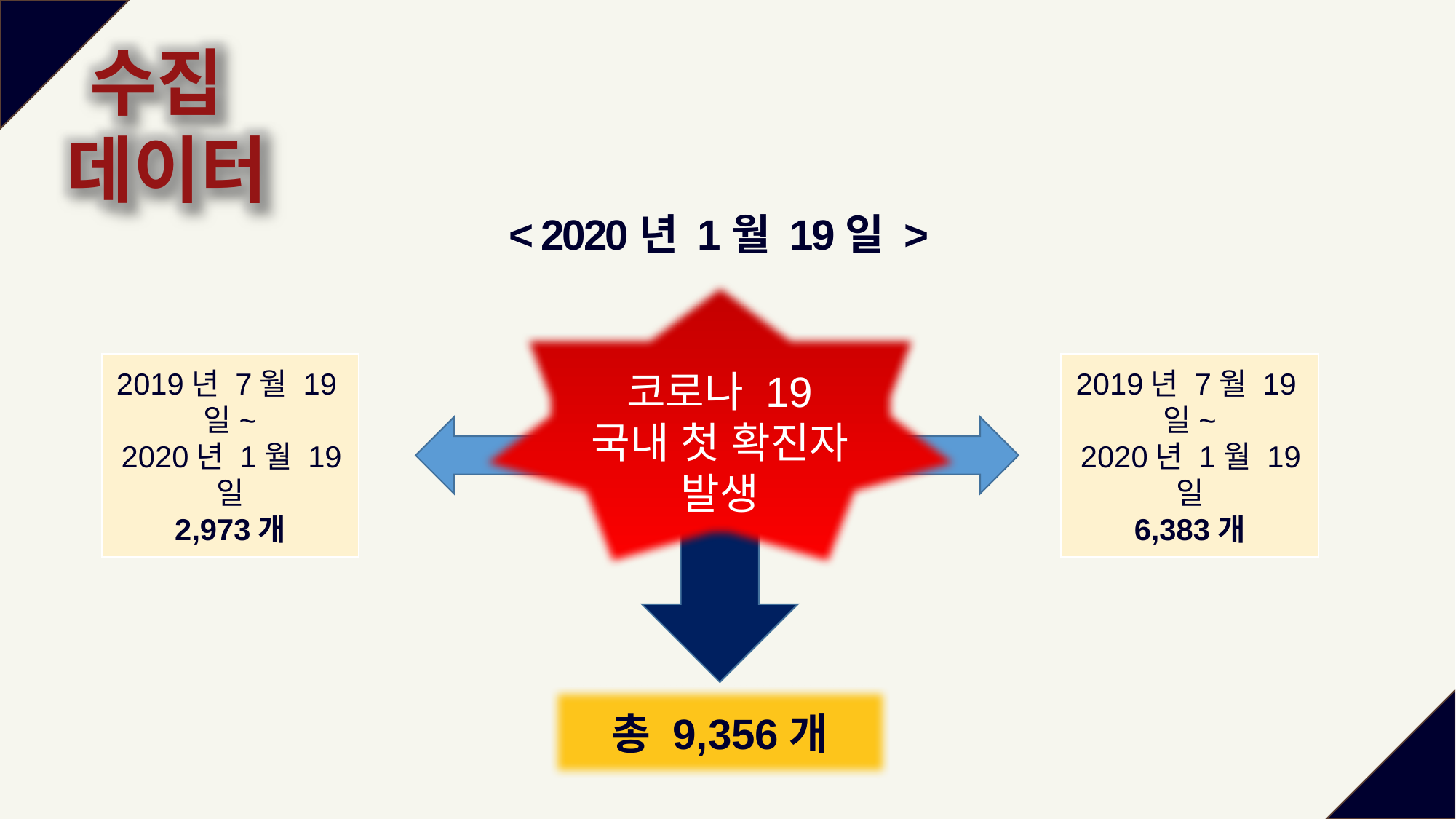

수집
데이터
< 2020년 1월 19일 >

코로나 19
국내 첫 확진자 발생
2019년 7월 19일~
 2020년 1월 19일
2,973개
2019년 7월 19일~
 2020년 1월 19일
6,383개

총 9,356개